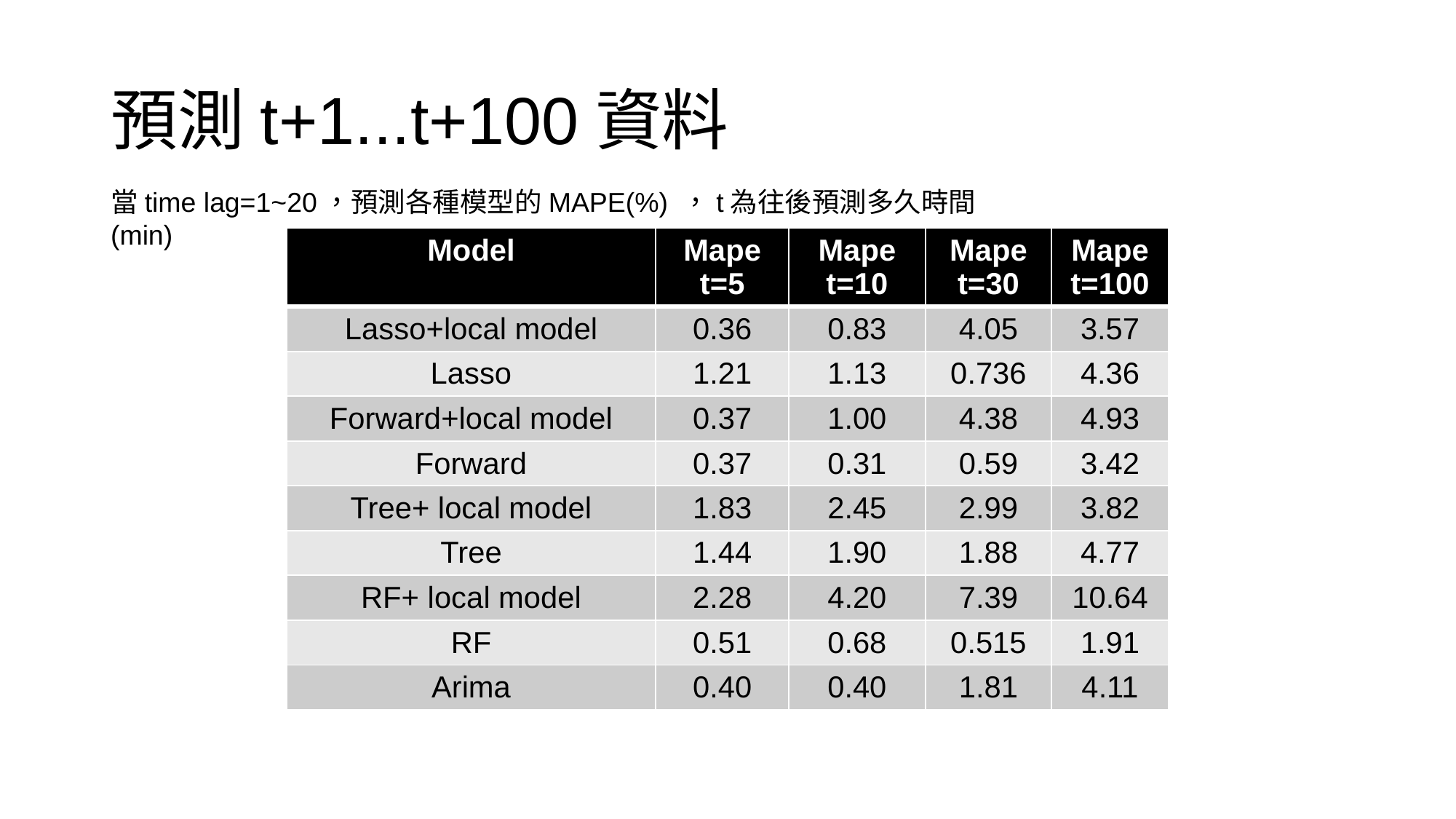

# 預測t+1...t+100資料
當time lag=1~20，預測各種模型的MAPE(%) ，t為往後預測多久時間(min)
| Model | Mape t=5 | Mape t=10 | Mape t=30 | Mape t=100 |
| --- | --- | --- | --- | --- |
| Lasso+local model | 0.36 | 0.83 | 4.05 | 3.57 |
| Lasso | 1.21 | 1.13 | 0.736 | 4.36 |
| Forward+local model | 0.37 | 1.00 | 4.38 | 4.93 |
| Forward | 0.37 | 0.31 | 0.59 | 3.42 |
| Tree+ local model | 1.83 | 2.45 | 2.99 | 3.82 |
| Tree | 1.44 | 1.90 | 1.88 | 4.77 |
| RF+ local model | 2.28 | 4.20 | 7.39 | 10.64 |
| RF | 0.51 | 0.68 | 0.515 | 1.91 |
| Arima | 0.40 | 0.40 | 1.81 | 4.11 |